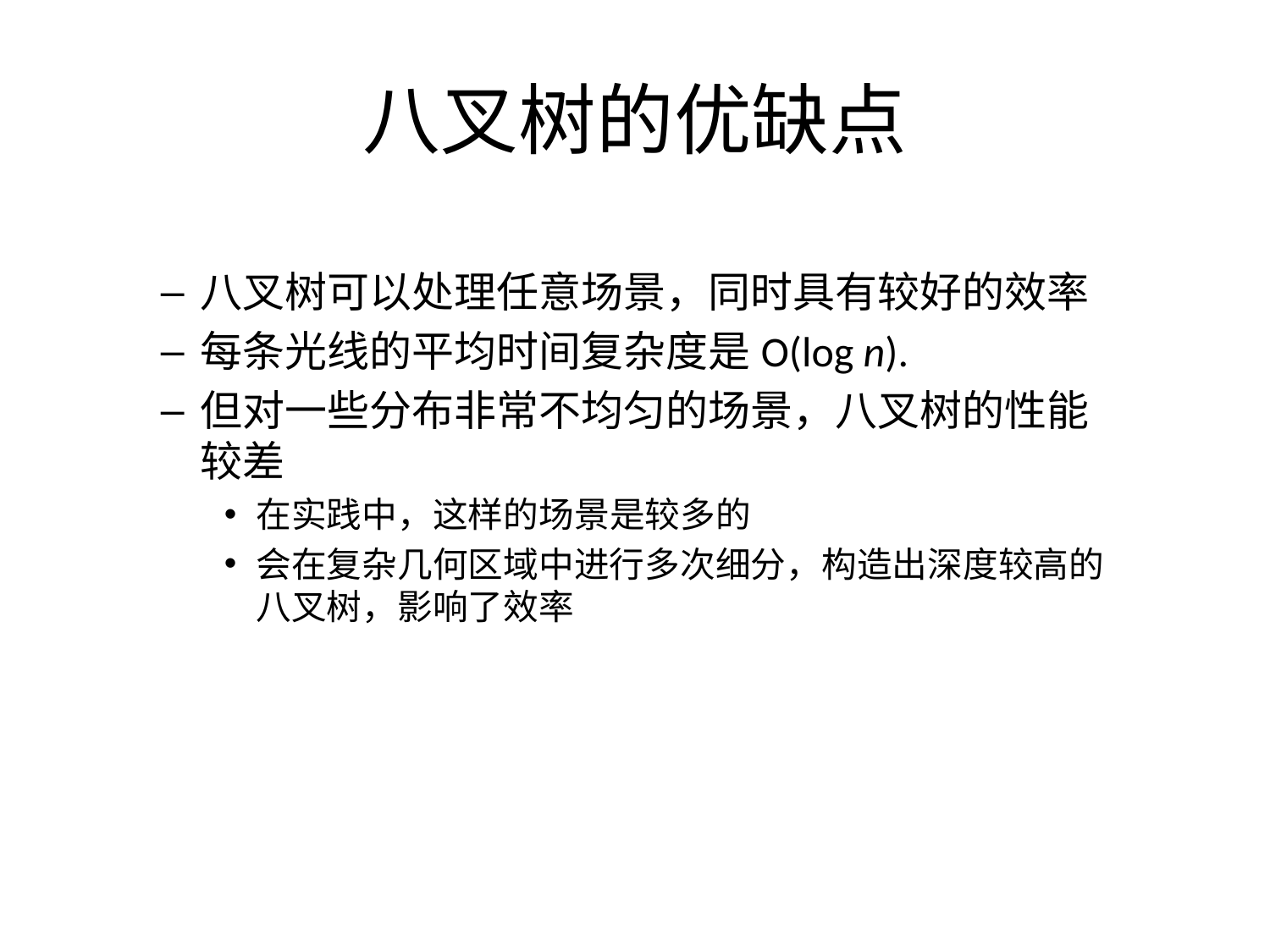

# 八叉树的优缺点
八叉树可以处理任意场景，同时具有较好的效率
每条光线的平均时间复杂度是O(log n).
但对一些分布非常不均匀的场景，八叉树的性能较差
在实践中，这样的场景是较多的
会在复杂几何区域中进行多次细分，构造出深度较高的八叉树，影响了效率